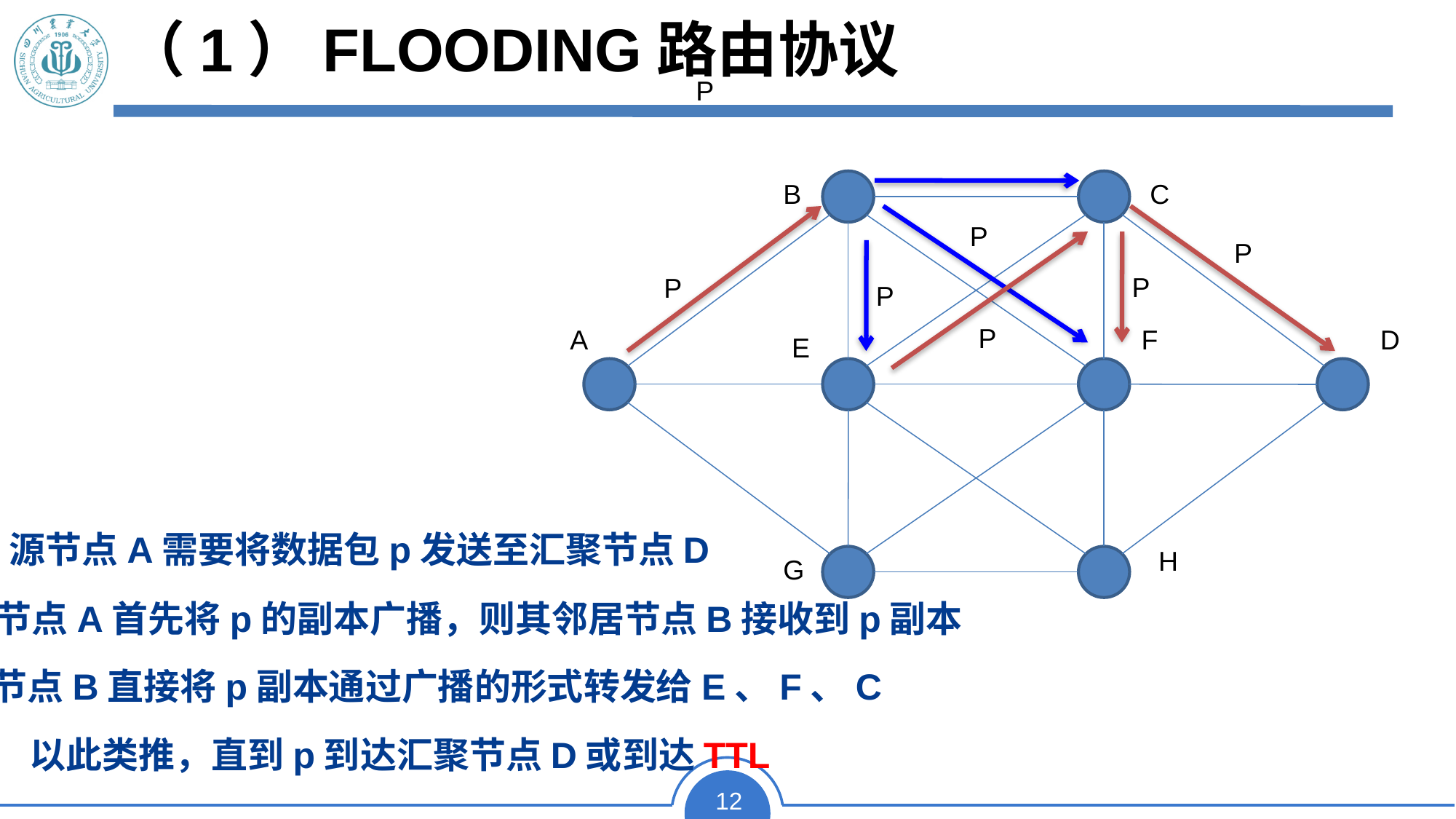

# （1）Flooding路由协议
P

B
C
P
P
P
P
P
P
A
F
D
E

源节点A需要将数据包p发送至汇聚节点D
H

G
节点A首先将p的副本广播，则其邻居节点B接收到p副本
节点B直接将p副本通过广播的形式转发给E、F、C
以此类推，直到p到达汇聚节点D或到达TTL